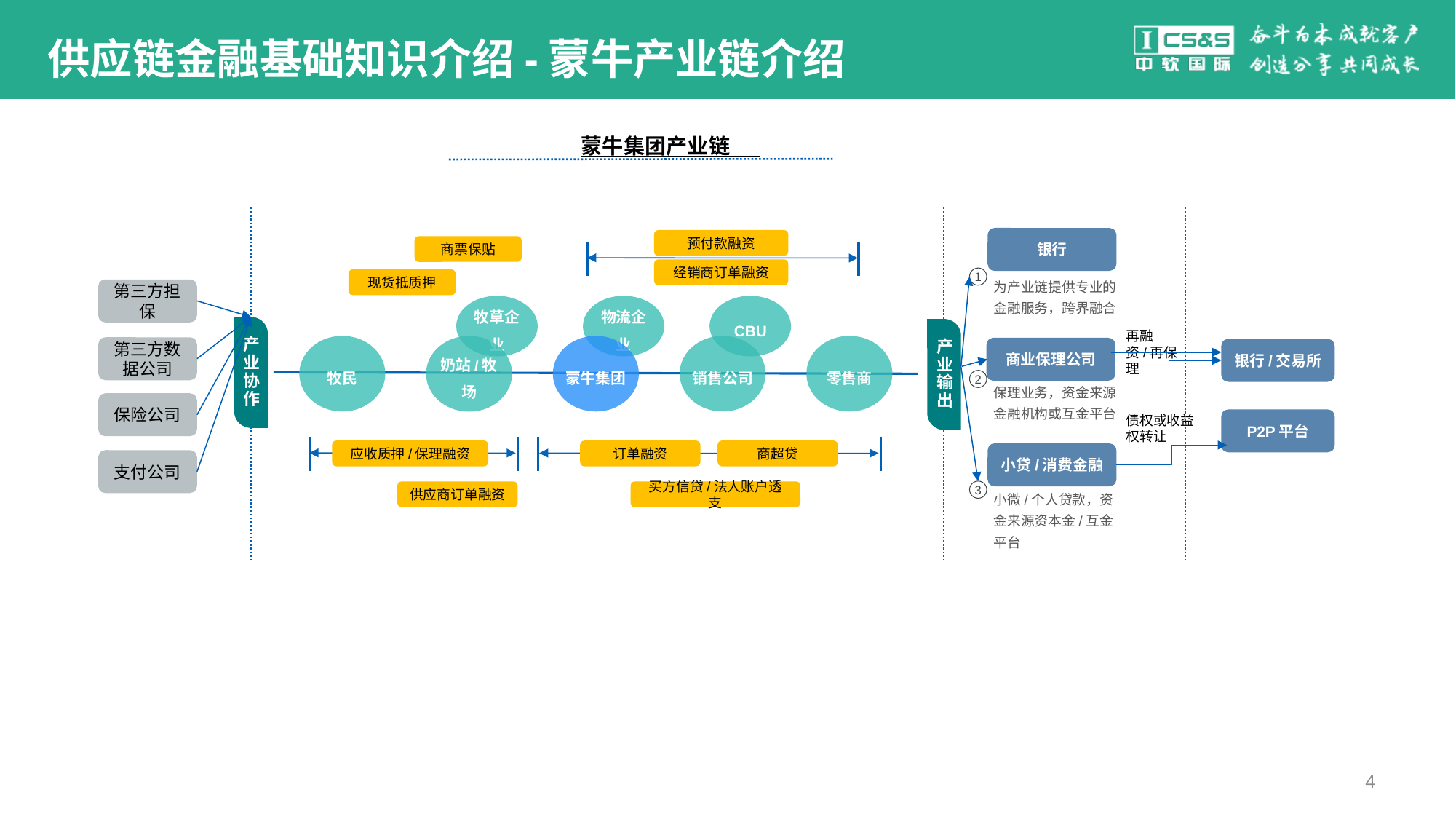

供应链金融基础知识介绍-蒙牛产业链介绍
蒙牛集团产业链
银行
预付款融资
商票保贴
经销商订单融资
1
为产业链提供专业的金融服务，跨界融合
现货抵质押
第三方担保
牧草企业
物流企业
CBU
牧民
奶站/牧场
蒙牛集团
销售公司
零售商
第三方数据公司
商业保理公司
银行/交易所
再融资/再保理
产业协作
产业输出
2
保理业务，资金来源金融机构或互金平台
保险公司
P2P平台
债权或收益权转让
应收质押/保理融资
订单融资
商超贷
小贷/消费金融
支付公司
3
小微/个人贷款，资金来源资本金/互金平台
供应商订单融资
买方信贷/法人账户透支
4